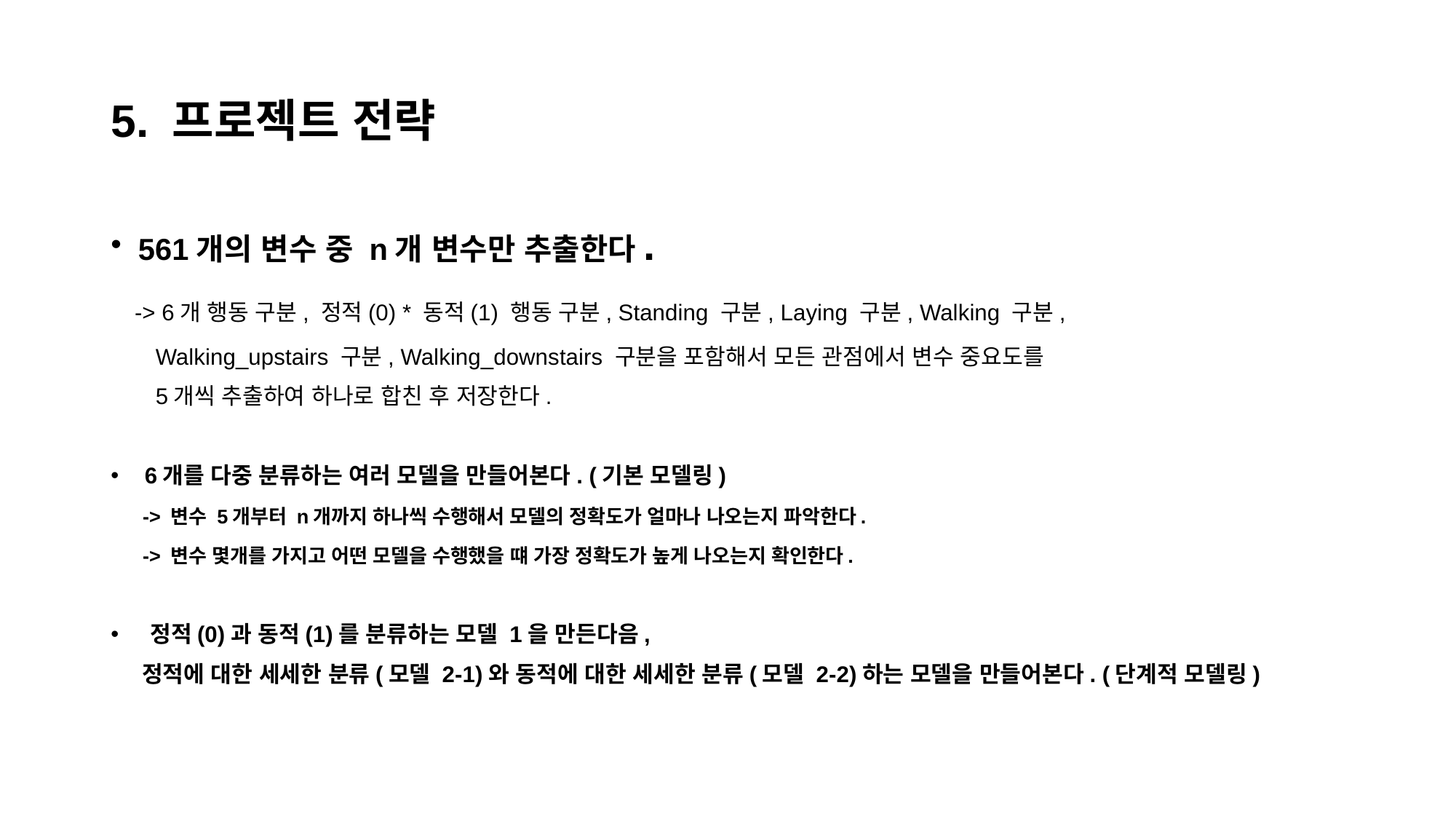

# 5. 프로젝트 전략
561개의 변수 중 n개 변수만 추출한다.
  -> 6개 행동 구분, 정적(0) * 동적(1) 행동 구분, Standing 구분, Laying 구분, Walking 구분,
       Walking_upstairs 구분, Walking_downstairs 구분을 포함해서 모든 관점에서 변수 중요도를
       5개씩 추출하여 하나로 합친 후 저장한다.

 6개를 다중 분류하는 여러 모델을 만들어본다. (기본 모델링)
     -> 변수 5개부터 n개까지 하나씩 수행해서 모델의 정확도가 얼마나 나오는지 파악한다.
     -> 변수 몇개를 가지고 어떤 모델을 수행했을 떄 가장 정확도가 높게 나오는지 확인한다.

 정적(0)과 동적(1)를 분류하는 모델 1을 만든다음,
    정적에 대한 세세한 분류(모델 2-1)와 동적에 대한 세세한 분류(모델 2-2)하는 모델을 만들어본다. (단계적 모델링)